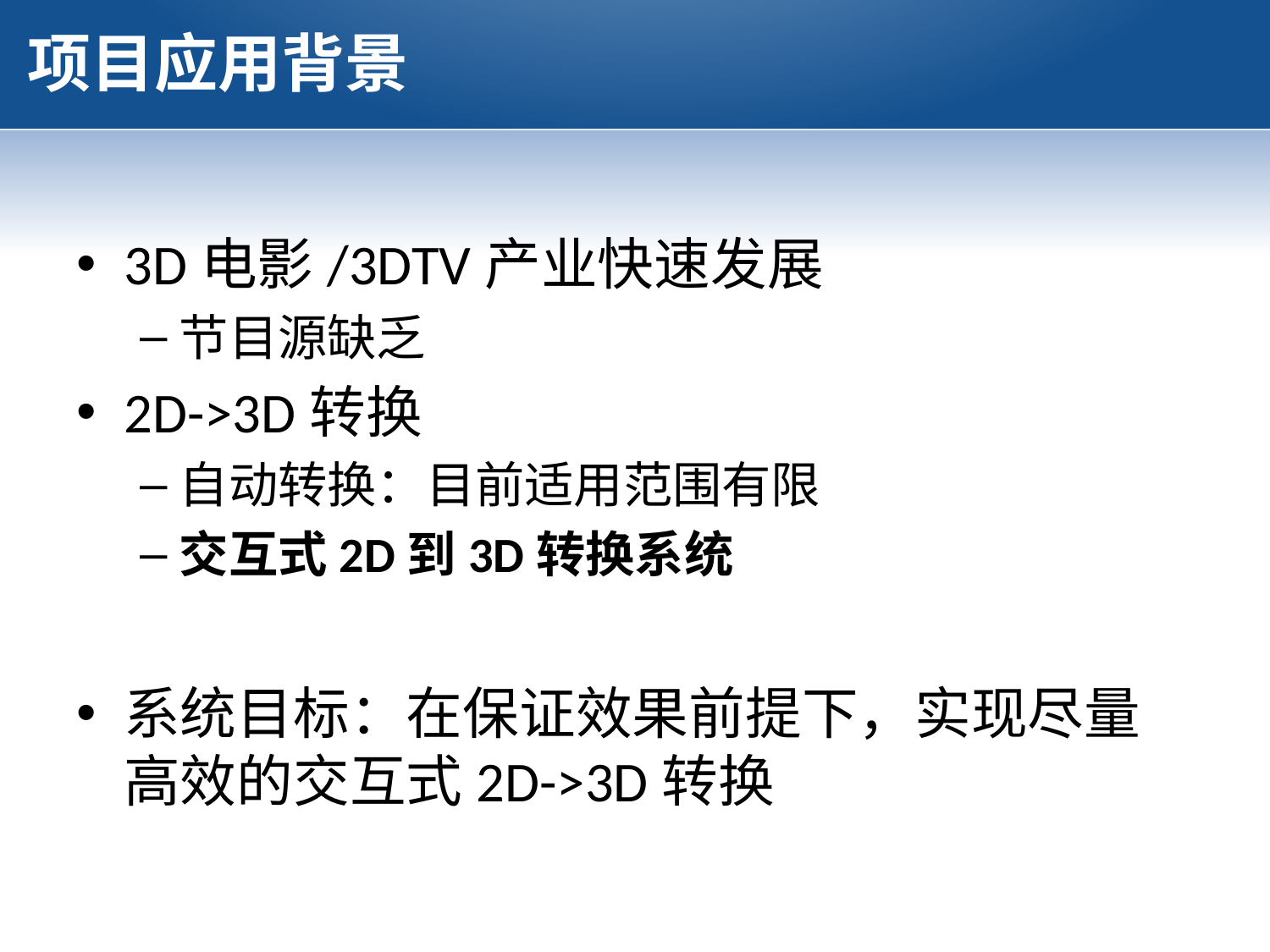

# 项目应用背景
3D电影/3DTV产业快速发展
节目源缺乏
2D->3D转换
自动转换：目前适用范围有限
交互式2D到3D转换系统

系统目标：在保证效果前提下，实现尽量高效的交互式2D->3D转换